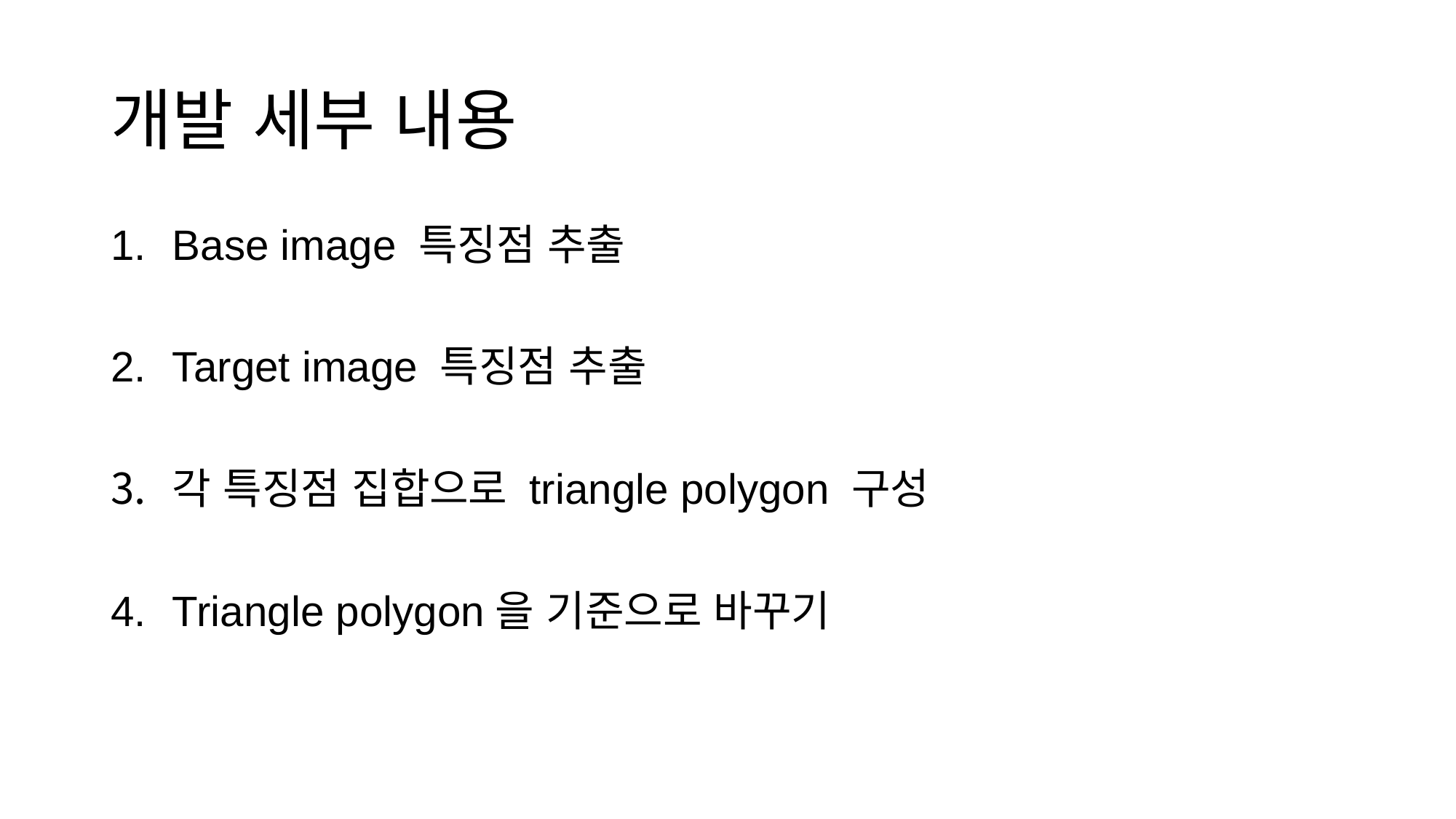

# 개발 세부 내용
Base image 특징점 추출

Target image 특징점 추출

각 특징점 집합으로 triangle polygon 구성

Triangle polygon을 기준으로 바꾸기